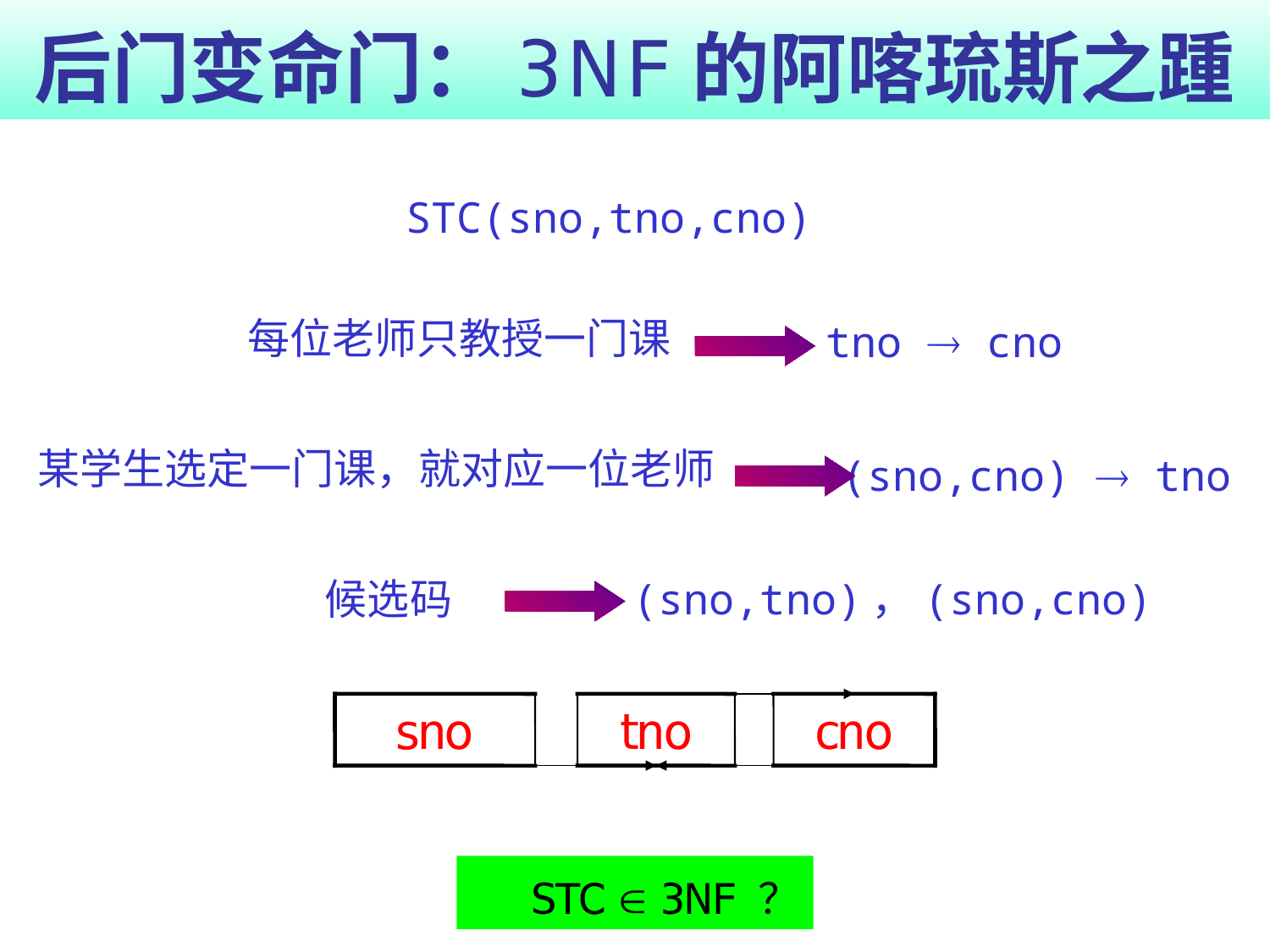

# 后门变命门：3NF的阿喀琉斯之踵
STC(sno,tno,cno)
每位老师只教授一门课
tno → cno

某学生选定一门课，就对应一位老师
(sno,cno) → tno

候选码
(sno,tno)，(sno,cno)

sno

tno

cno

STC ∈ 3NF ？